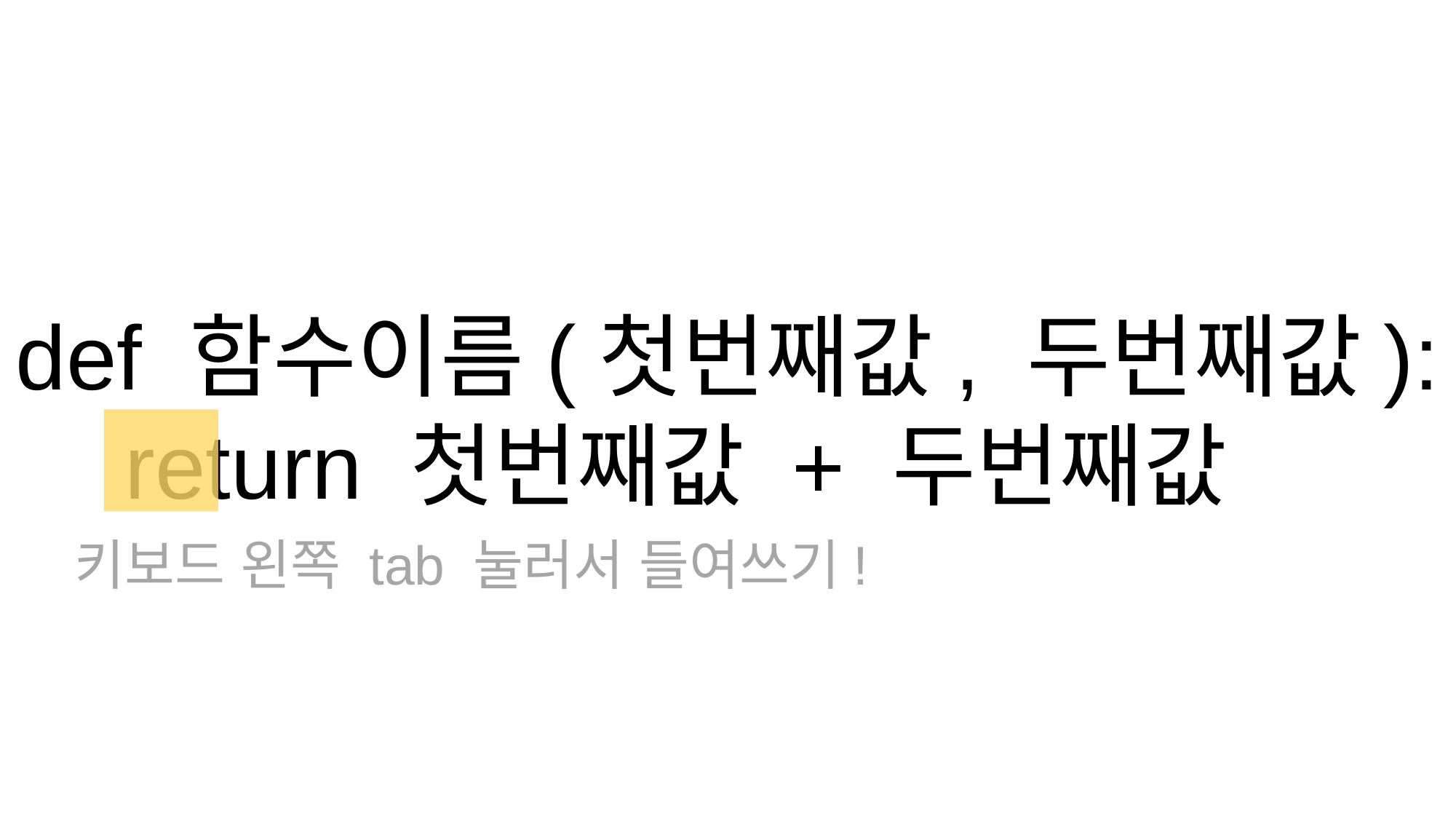

def 함수이름(첫번째값, 두번째값):
	return 첫번째값 + 두번째값

키보드 왼쪽 tab 눌러서 들여쓰기!